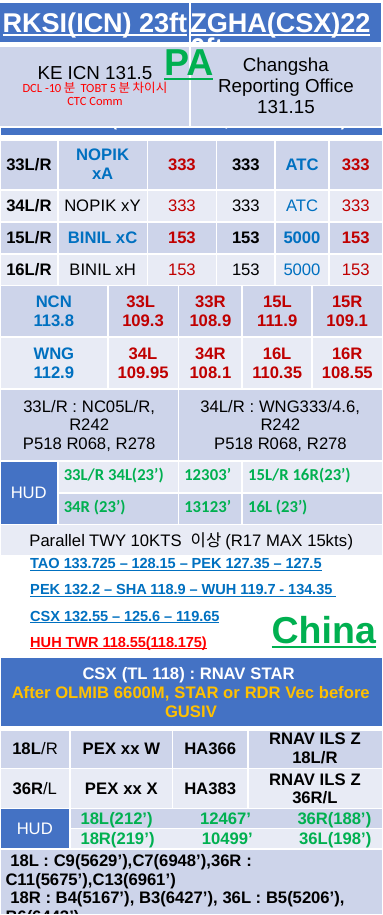

| RKSI(ICN) 23ft | ZGHA(CSX)220ft |
| --- | --- |
| KE ICN 131.5 DCL -10분 TOBT 5분 차이시 CTC Comm | Changsha Reporting Office 131.15 |
PA
| ICN : SID (33/34 NADP 1, 15/16 NADP 2) |  |  |  |  |  |  |  |  |  |
| --- | --- | --- | --- | --- | --- | --- | --- | --- | --- |
| 33L/R | NOPIK xA |  | 333 |  | 333 |  | ATC |  | 333 |
| 34L/R | NOPIK xY |  | 333 |  | 333 |  | ATC |  | 333 |
| 15L/R | BINIL xC |  | 153 |  | 153 |  | 5000 |  | 153 |
| 16L/R | BINIL xH |  | 153 |  | 153 |  | 5000 |  | 153 |
| NCN 113.8 |  | 33L 109.3 |  | 33R 108.9 |  | 15L 111.9 |  | 15R 109.1 |  |
| WNG 112.9 |  | 34L 109.95 |  | 34R 108.1 |  | 16L 110.35 |  | 16R 108.55 |  |
| 33L/R : NC05L/R, R242 P518 R068, R278 |  |  |  | 34L/R : WNG333/4.6, R242 P518 R068, R278 |  |  |  |  |  |
| HUD | 33L/R 34L(23’) |  |  | 12303’ |  | 15L/R 16R(23’) |  |  |  |
|  | 34R (23’) |  |  | 13123’ |  | 16L (23’) |  |  |  |
| Parallel TWY 10KTS 이상(R17 MAX 15kts) |  |  |  |  |  |  |  |  |  |
DEP 125.15 – TGU 132.8 – DLC 132.95
TAO 133.725 – 128.15 – PEK 127.35 – 127.5
PEK 132.2 – SHA 118.9 – WUH 119.7 - 134.35
CSX 132.55 – 125.6 – 119.65
HUH TWR 118.55(118.175)
China
| CSX (TL 118) : RNAV STAR After OLMIB 6600M, STAR or RDR Vec before GUSIV |  |  |  |
| --- | --- | --- | --- |
| 18L/R | PEX xx W | HA366 | RNAV ILS Z 18L/R |
| 36R/L | PEX xx X | HA383 | RNAV ILS Z 36R/L |
| HUD | 18L(212’) 12467’ 36R(188’) |  |  |
|  | 18R(219’) 10499’ 36L(198’) |  |  |
| 18L : C9(5629’),C7(6948’),36R : C11(5675’),C13(6961’) 18R : B4(5167’), B3(6427’), 36L : B5(5206’), B6(6443’) |  |  |  |
| Position Report to GND first CTC TWY T9 less 29.2m , Follow Me Car APU Procedure but APU available cabin 26도 이하시 |  |  |  |